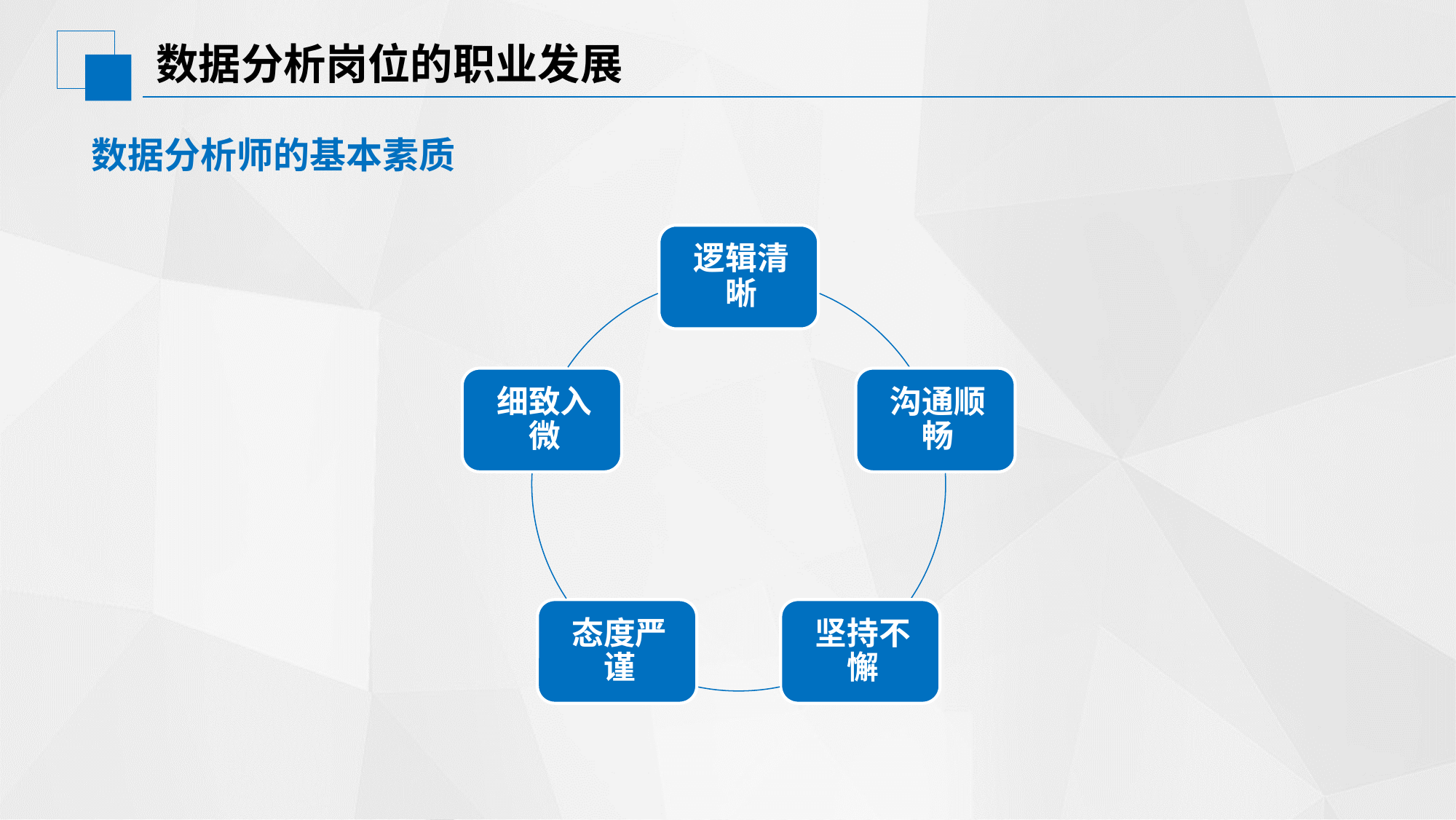

# 数据分析岗位的职业发展
数据分析师的基本素质
逻辑清晰
沟通顺畅
坚持不懈
态度严谨
细致入微